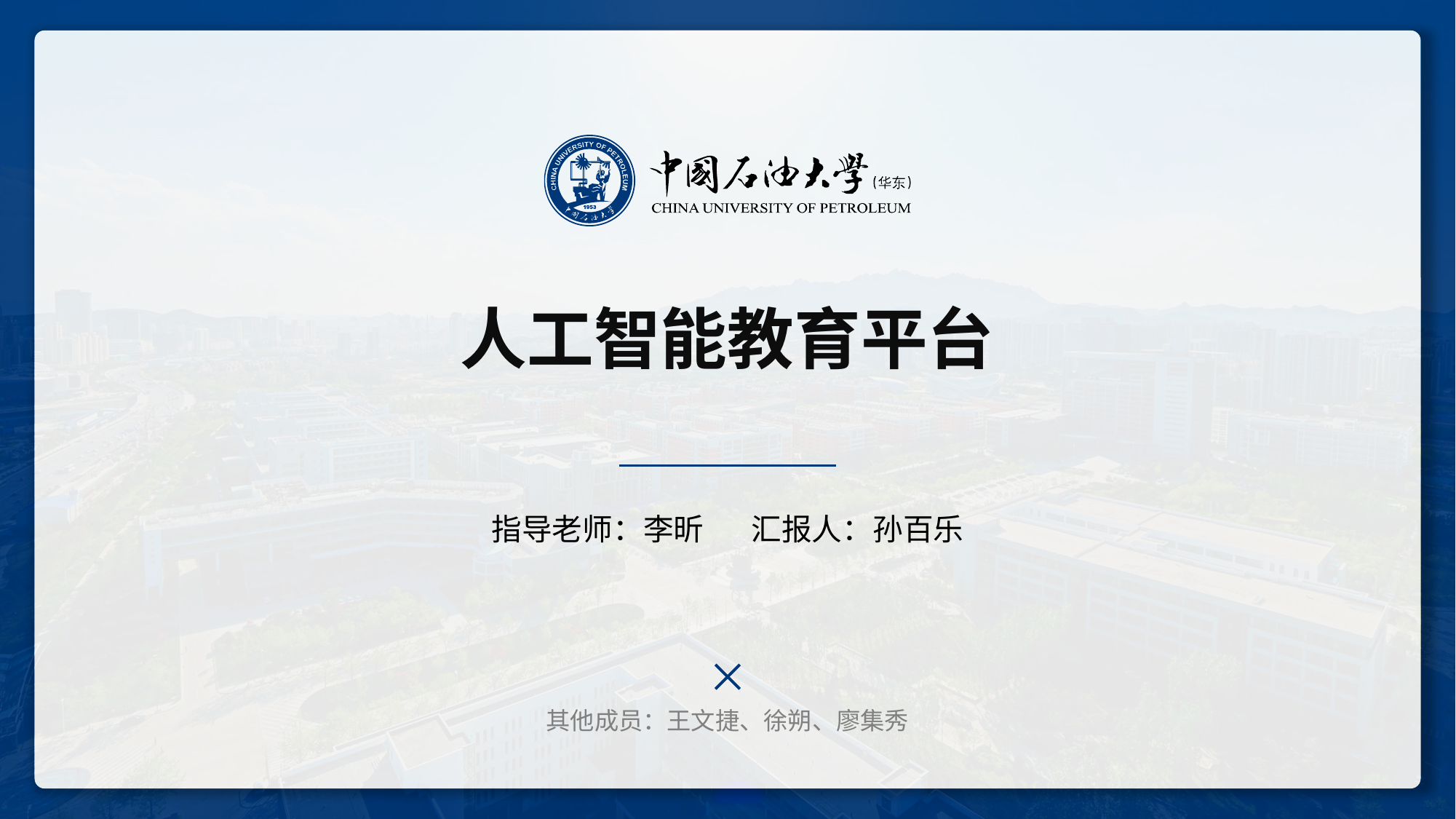

# 人工智能教育平台
指导老师：李昕       汇报人：孙百乐
其他成员：王文捷、徐朔、廖集秀